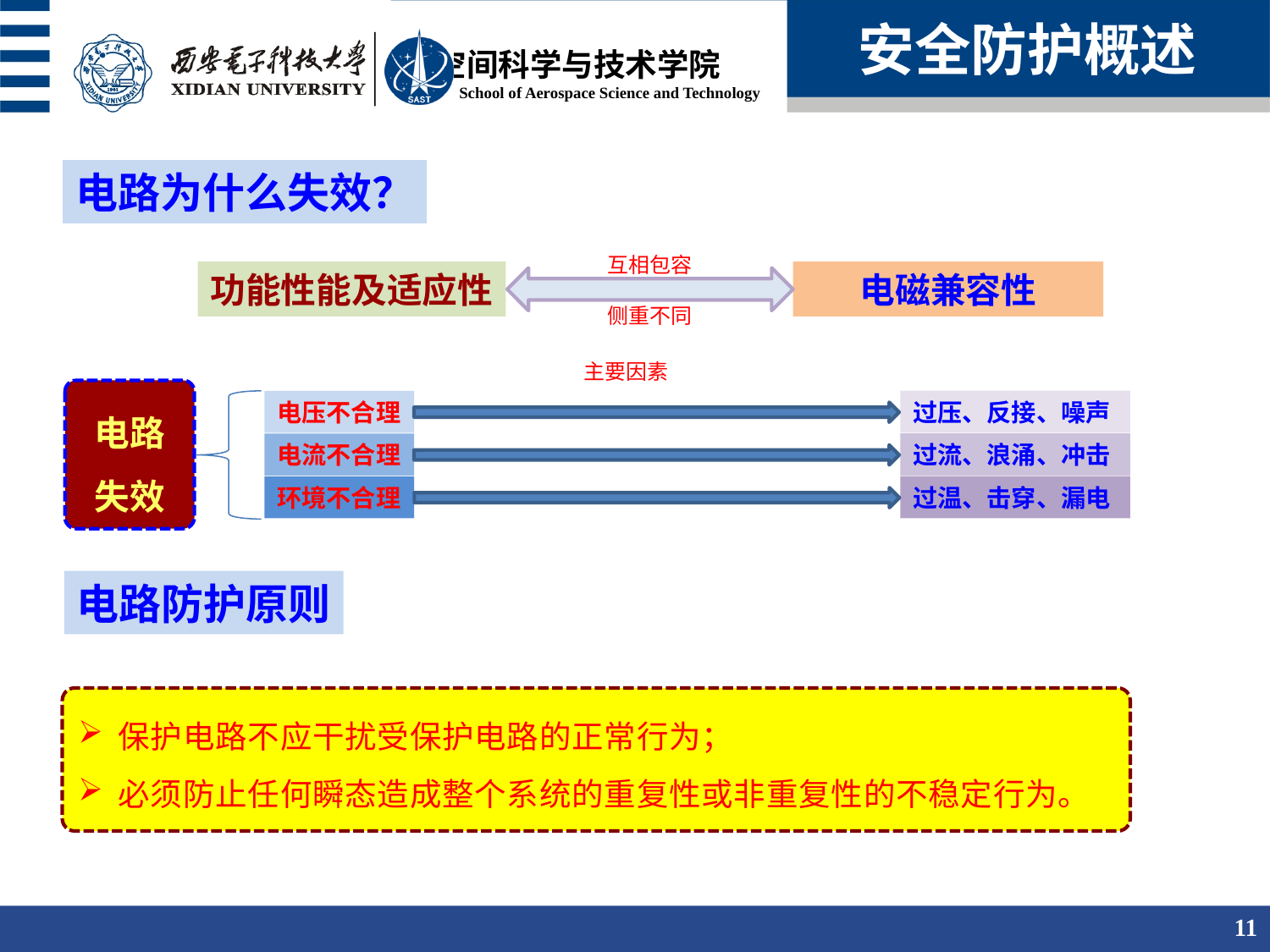

安全防护概述
电路为什么失效？
互相包容
功能性能及适应性
电磁兼容性

侧重不同
主要因素
电路失效
过压、反接、噪声

电压不合理

过流、浪涌、冲击
电流不合理

过温、击穿、漏电
环境不合理

电路防护原则
保护电路不应干扰受保护电路的正常行为；
必须防止任何瞬态造成整个系统的重复性或非重复性的不稳定行为。